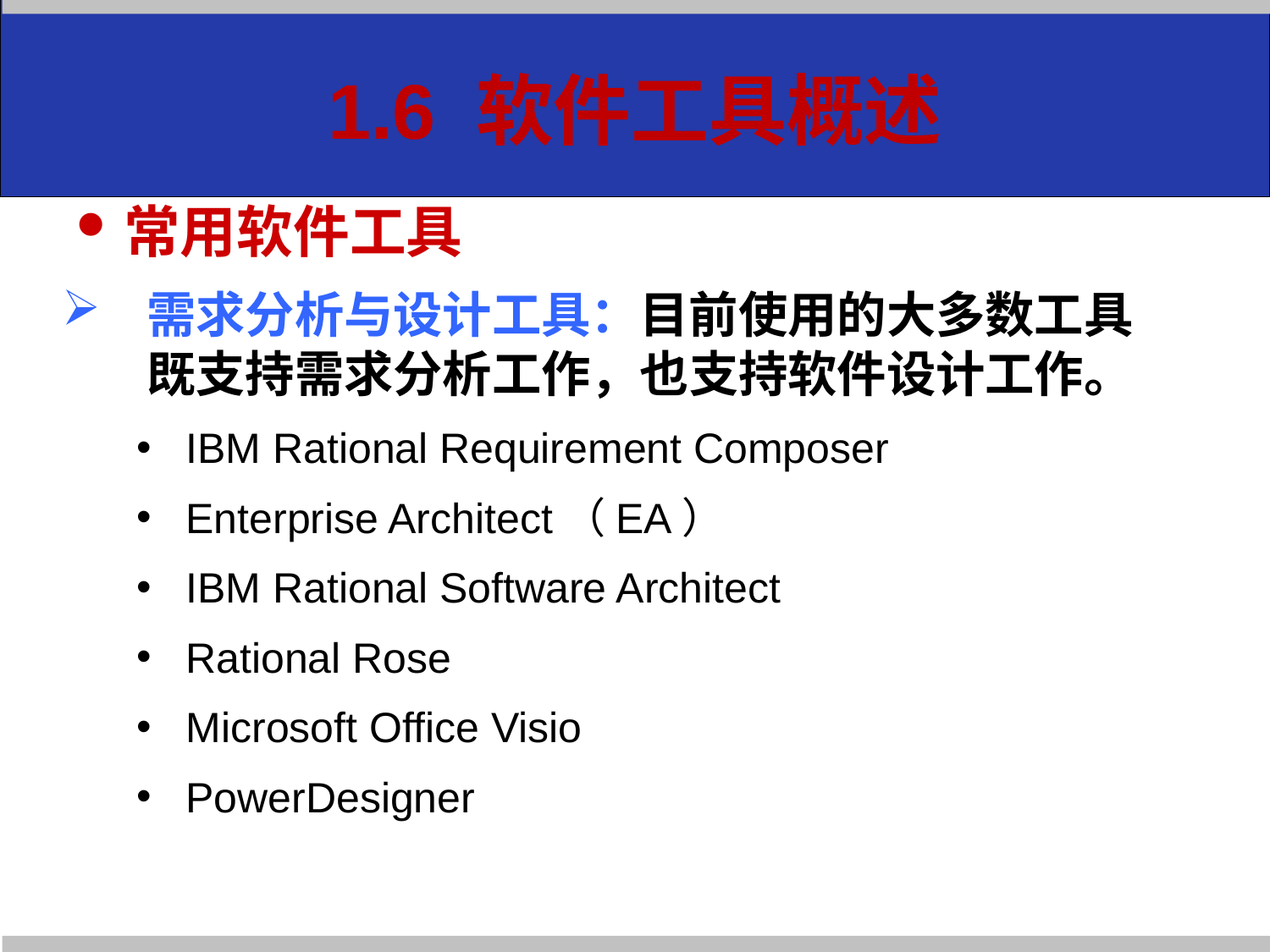

# 1.6 软件工具概述
常用软件工具
需求分析与设计工具：目前使用的大多数工具既支持需求分析工作，也支持软件设计工作。
 IBM Rational Requirement Composer
 Enterprise Architect（EA）
 IBM Rational Software Architect
 Rational Rose
 Microsoft Office Visio
 PowerDesigner
112